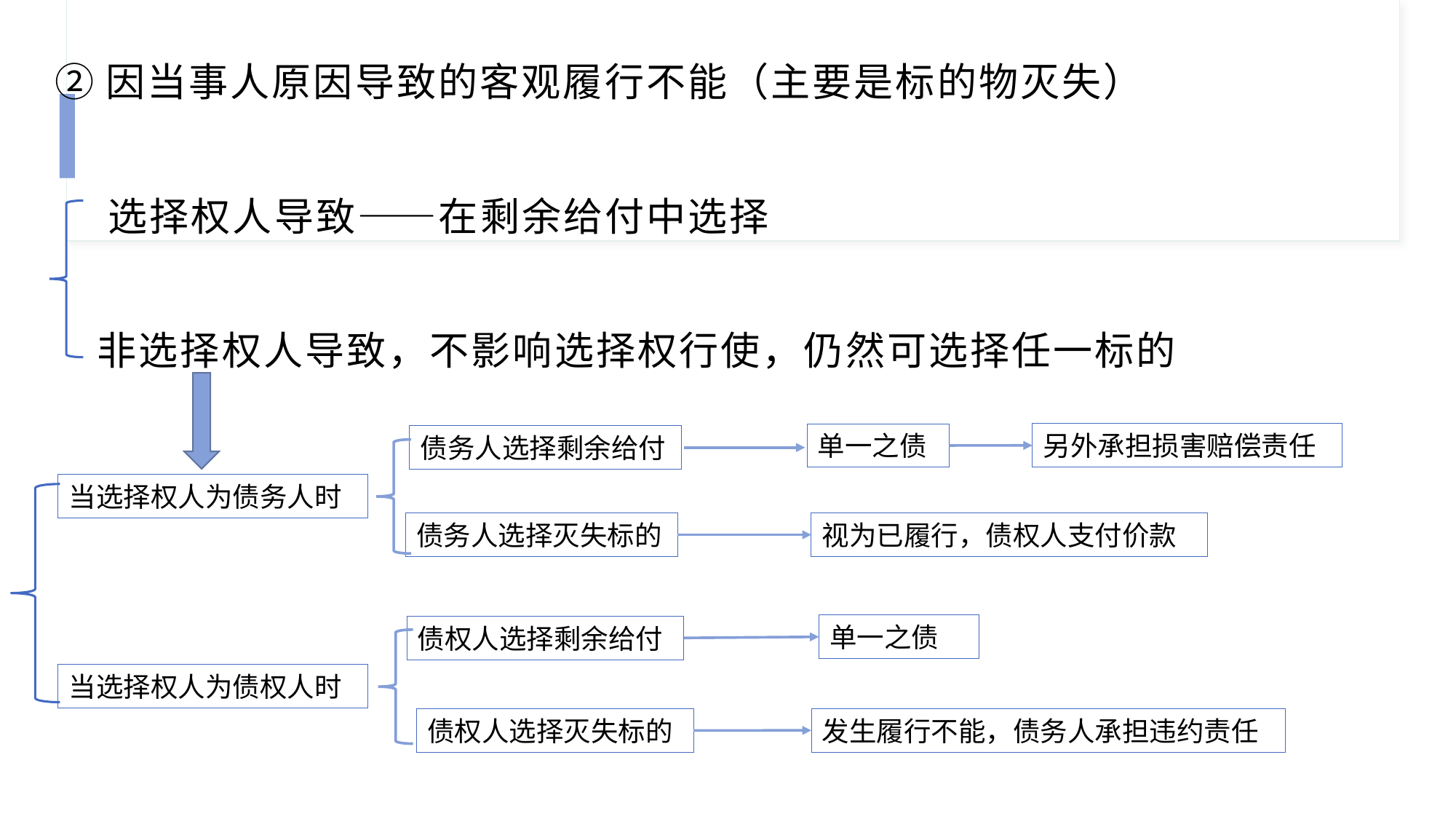

②因当事人原因导致的客观履行不能（主要是标的物灭失）

    选择权人导致——在剩余给付中选择

   非选择权人导致，不影响选择权行使，仍然可选择任一标的

另外承担损害赔偿责任
单一之债
债务人选择剩余给付

当选择权人为债务人时

债务人选择灭失标的
视为已履行，债权人支付价款
单一之债
债权人选择剩余给付

当选择权人为债权人时
发生履行不能，债务人承担违约责任
债权人选择灭失标的